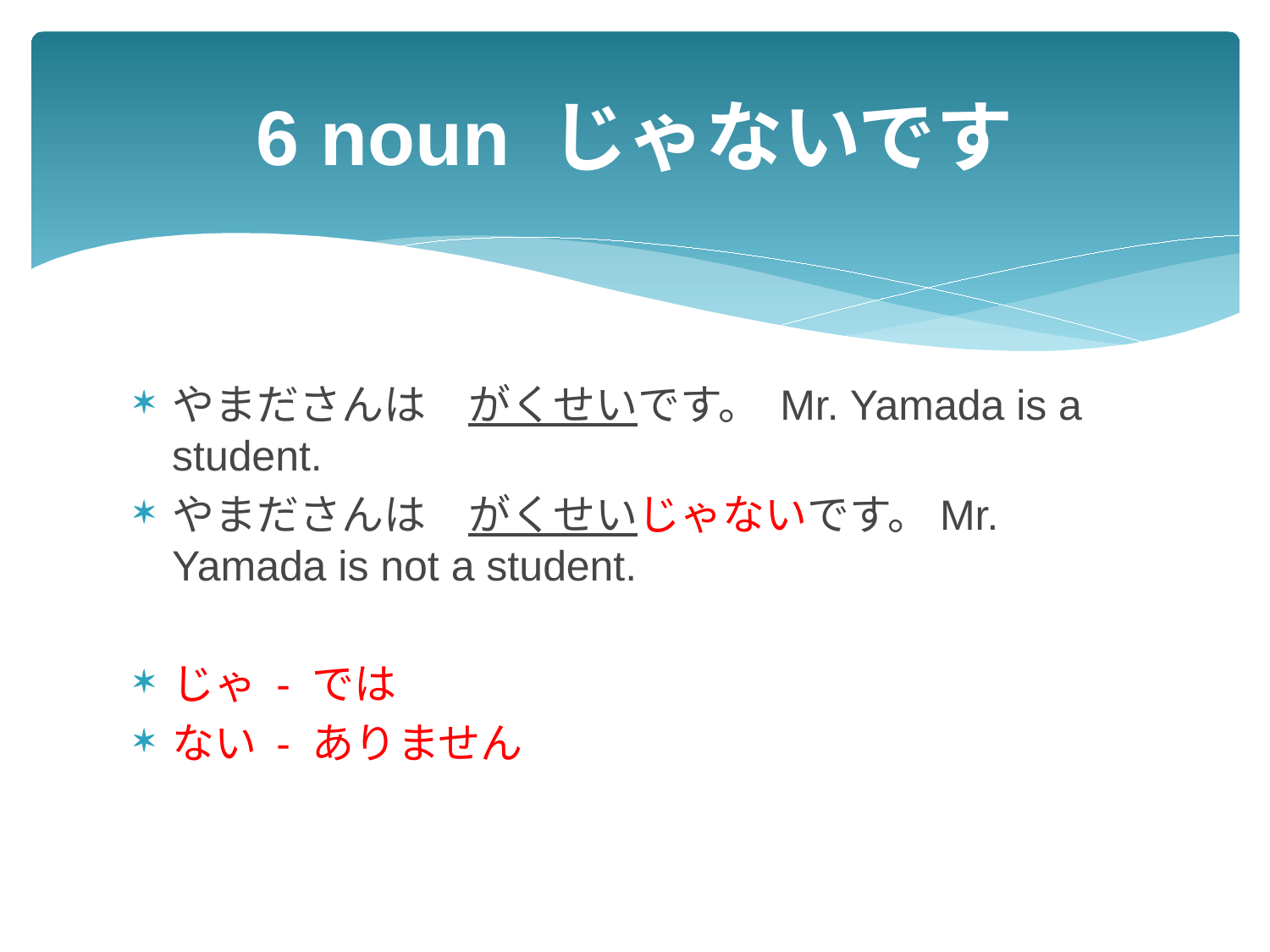

# 6 noun じゃないです
やまださんは　がくせいです。 Mr. Yamada is a student.
やまださんは　がくせいじゃないです。Mr. Yamada is not a student.

じゃ - では
ない - ありません